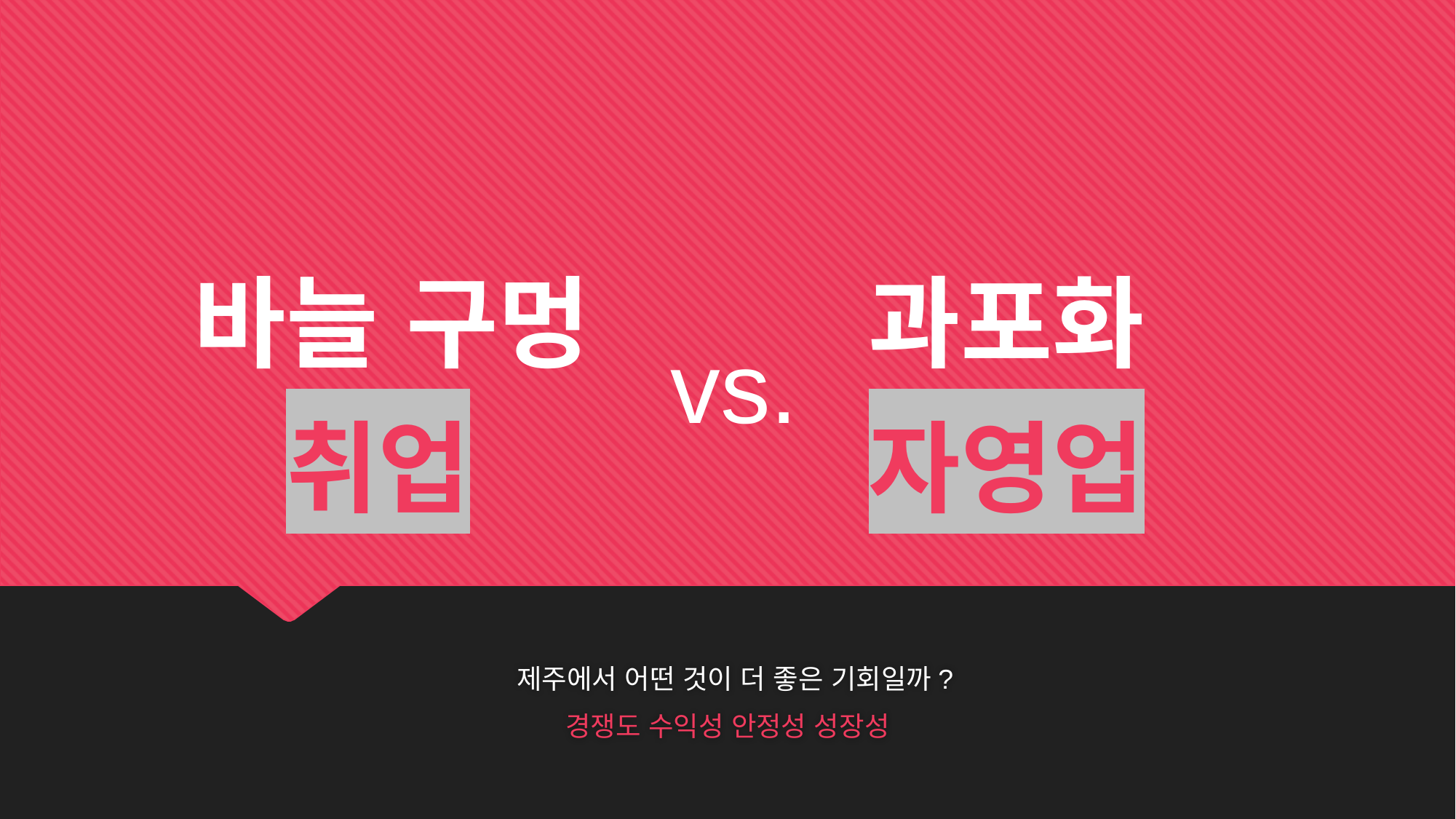

| 바늘 구멍 취업 | vs. | 과포화 자영업 |
| --- | --- | --- |
제주에서 어떤 것이 더 좋은 기회일까?
경쟁도 수익성 안정성 성장성